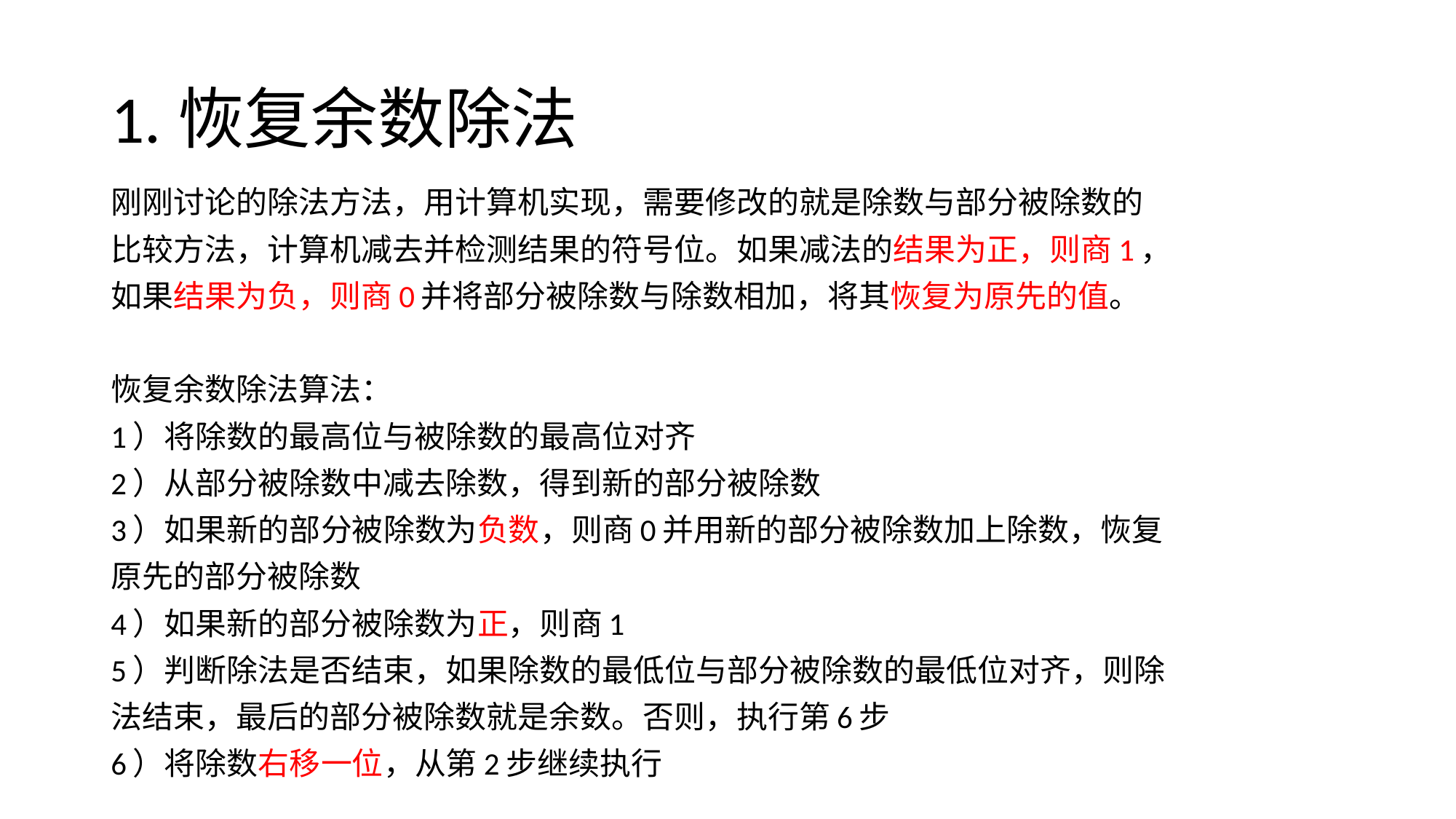

# 1.恢复余数除法
刚刚讨论的除法方法，用计算机实现，需要修改的就是除数与部分被除数的
比较方法，计算机减去并检测结果的符号位。如果减法的结果为正，则商1，
如果结果为负，则商0并将部分被除数与除数相加，将其恢复为原先的值。

恢复余数除法算法：
1）将除数的最高位与被除数的最高位对齐
2）从部分被除数中减去除数，得到新的部分被除数
3）如果新的部分被除数为负数，则商0并用新的部分被除数加上除数，恢复
原先的部分被除数
4）如果新的部分被除数为正，则商1
5）判断除法是否结束，如果除数的最低位与部分被除数的最低位对齐，则除
法结束，最后的部分被除数就是余数。否则，执行第6步
6）将除数右移一位，从第2步继续执行